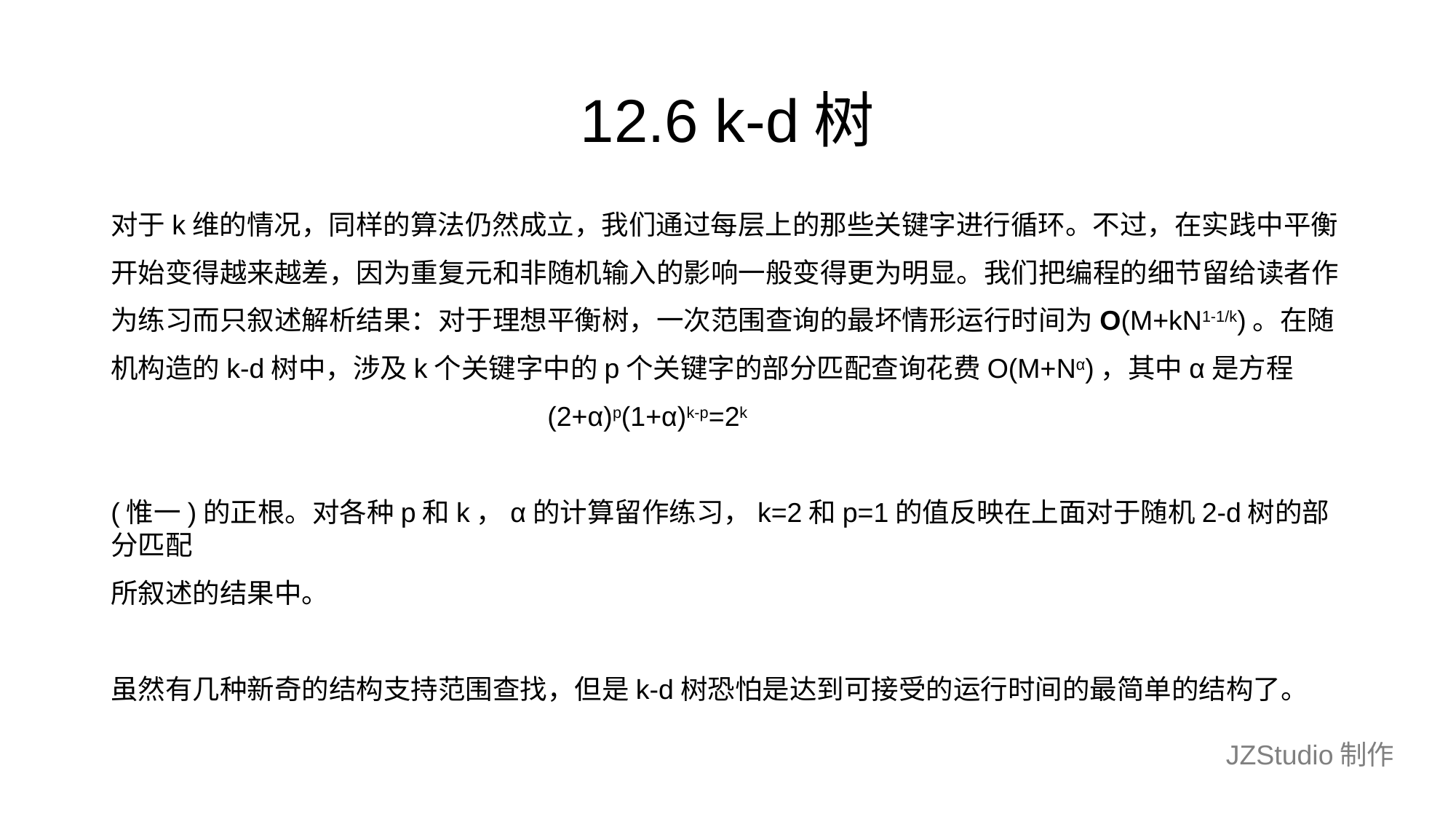

# 12.6 k-d树
对于k维的情况，同样的算法仍然成立，我们通过每层上的那些关键字进行循环。不过，在实践中平衡
开始变得越来越差，因为重复元和非随机输入的影响一般变得更为明显。我们把编程的细节留给读者作
为练习而只叙述解析结果：对于理想平衡树，一次范围查询的最坏情形运行时间为O(M+kN1-1/k)。在随
机构造的k-d树中，涉及k个关键字中的p个关键字的部分匹配查询花费O(M+Nα)，其中α是方程
				(2+α)p(1+α)k-p=2k

(惟一)的正根。对各种p和k，α的计算留作练习，k=2和p=1的值反映在上面对于随机2-d树的部分匹配
所叙述的结果中。

虽然有几种新奇的结构支持范围查找，但是k-d树恐怕是达到可接受的运行时间的最简单的结构了。